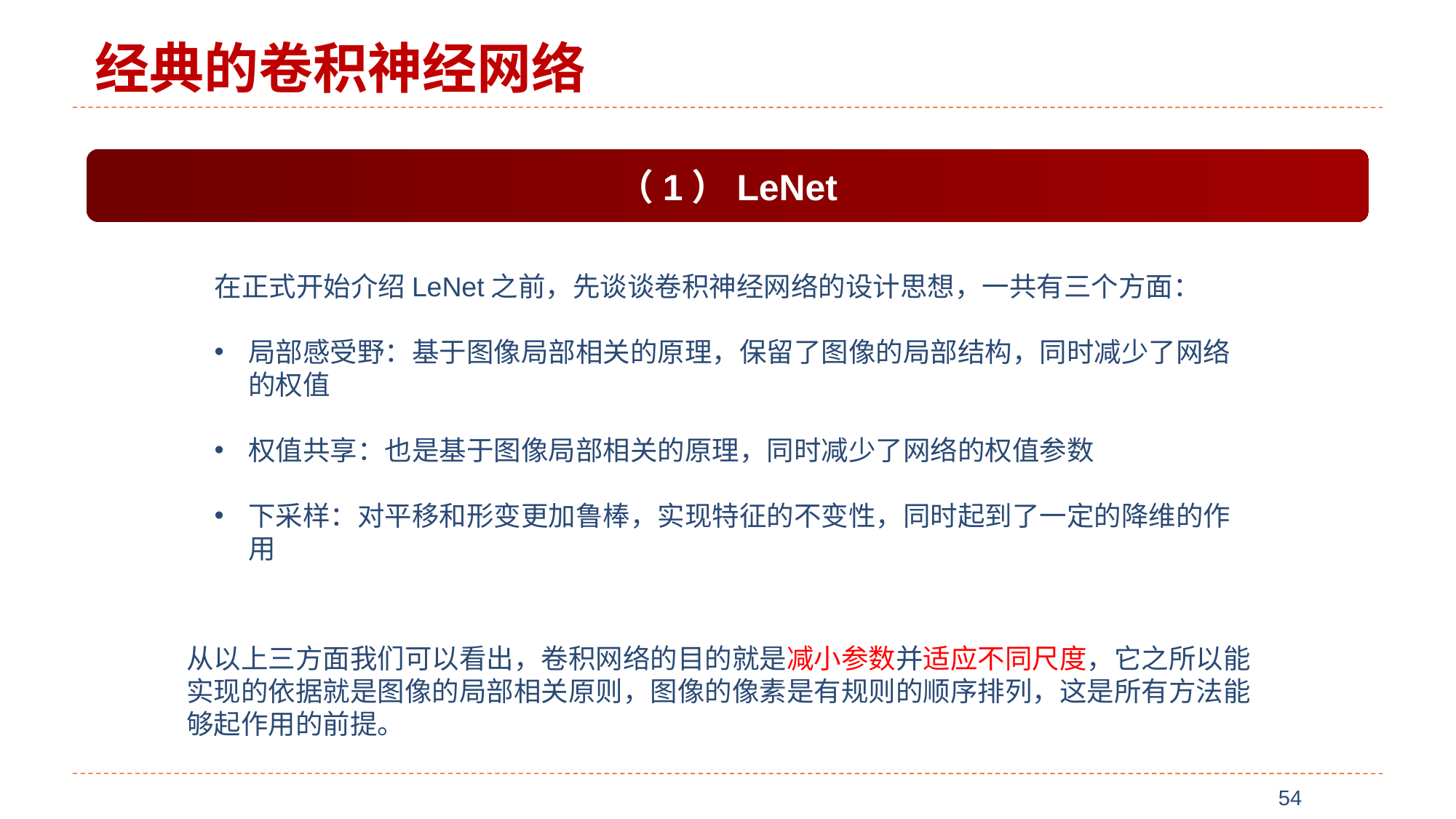

经典的卷积神经网络
（1）LeNet
在正式开始介绍LeNet之前，先谈谈卷积神经网络的设计思想，一共有三个方面：

局部感受野：基于图像局部相关的原理，保留了图像的局部结构，同时减少了网络的权值

权值共享：也是基于图像局部相关的原理，同时减少了网络的权值参数

下采样：对平移和形变更加鲁棒，实现特征的不变性，同时起到了一定的降维的作用
从以上三方面我们可以看出，卷积网络的目的就是减小参数并适应不同尺度，它之所以能实现的依据就是图像的局部相关原则，图像的像素是有规则的顺序排列，这是所有方法能够起作用的前提。